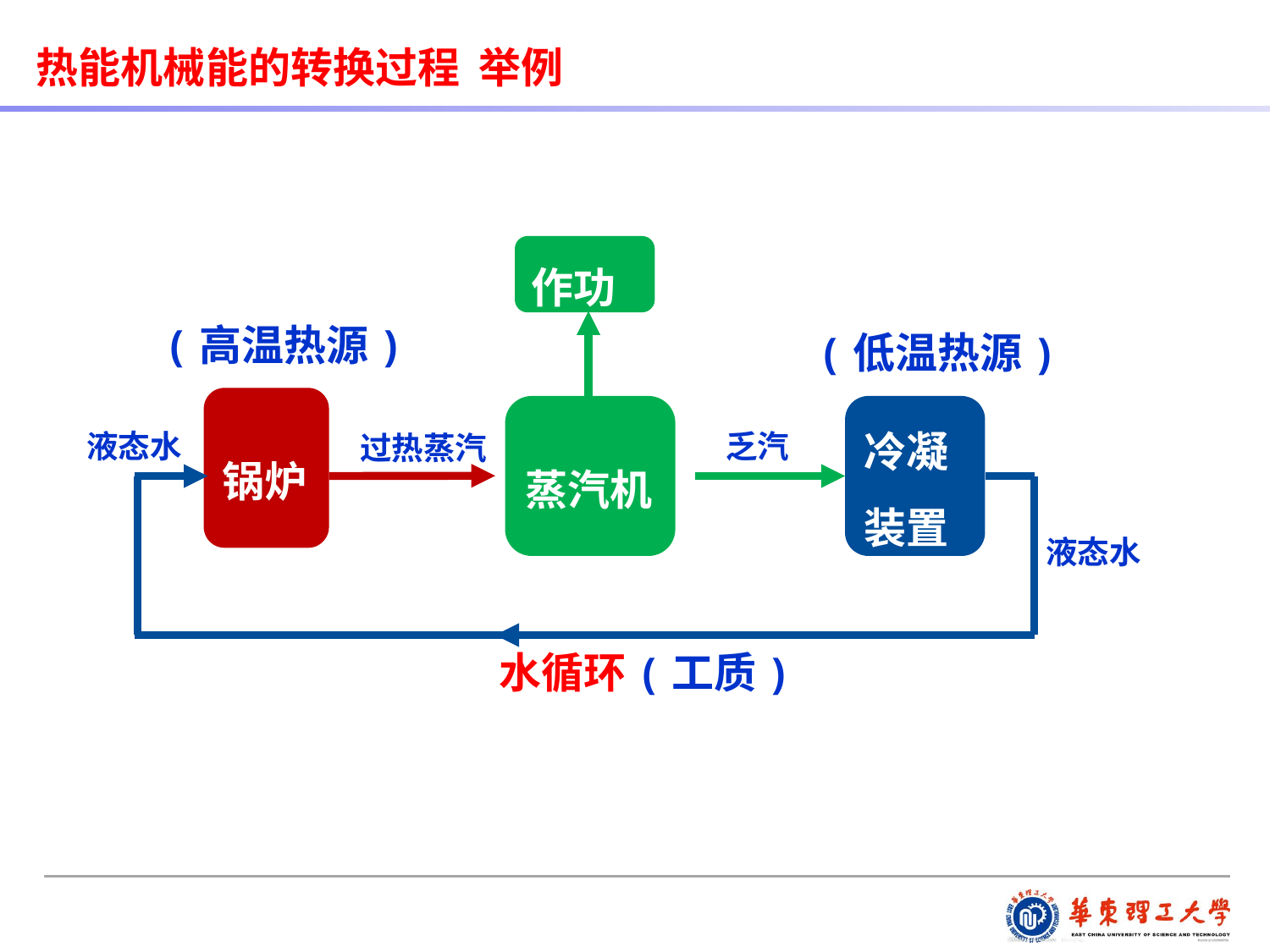

热能机械能的转换过程  举例
作功
(高温热源)
(低温热源)
锅炉
蒸汽机
冷凝
装置
液态水
乏汽
过热蒸汽
液态水
水循环(工质)